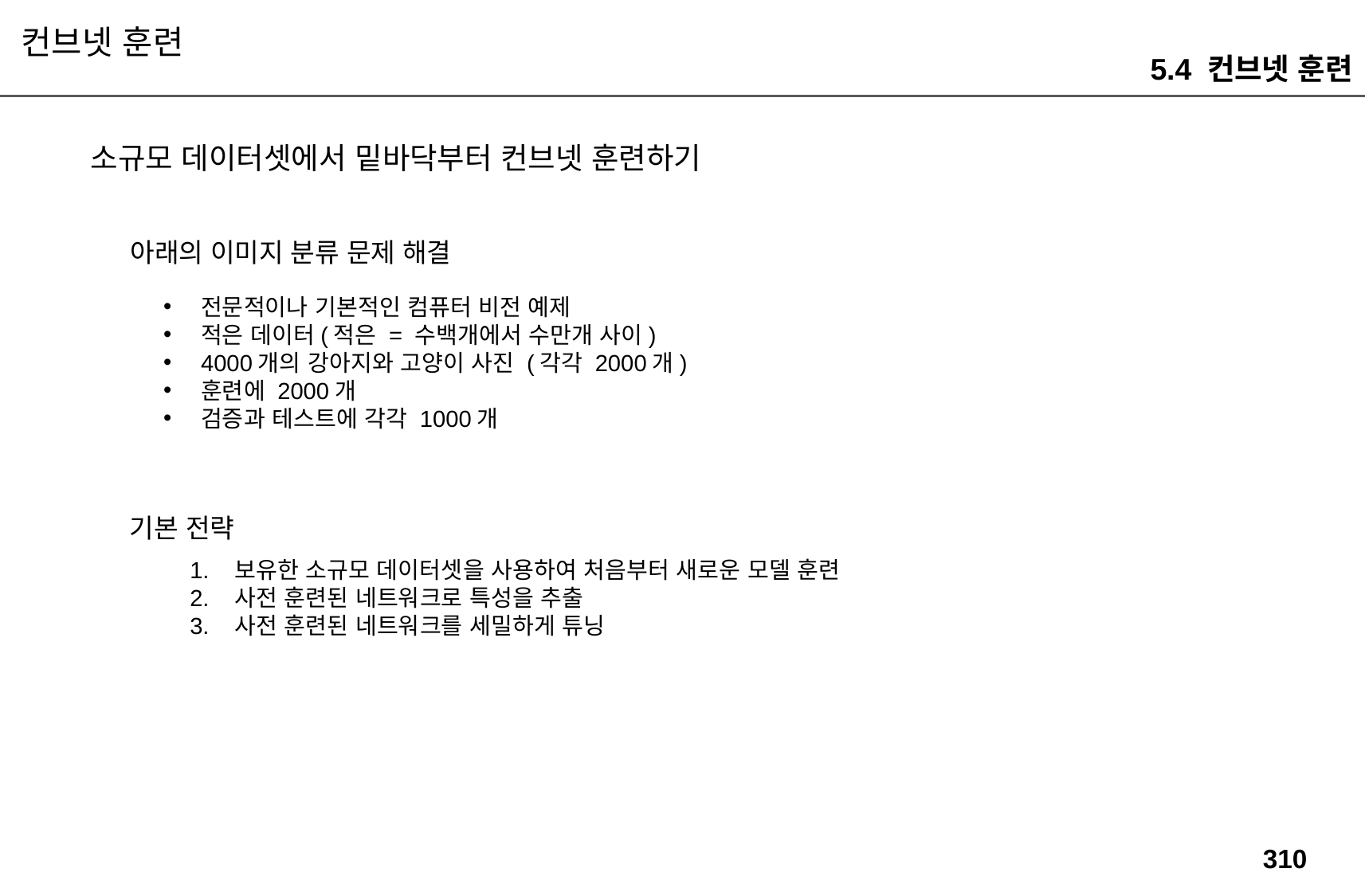

컨브넷 훈련
5.4 컨브넷 훈련
소규모 데이터셋에서 밑바닥부터 컨브넷 훈련하기
아래의 이미지 분류 문제 해결
전문적이나 기본적인 컴퓨터 비전 예제
적은 데이터(적은 = 수백개에서 수만개 사이)
4000개의 강아지와 고양이 사진 (각각 2000개)
훈련에 2000개
검증과 테스트에 각각 1000개
기본 전략
보유한 소규모 데이터셋을 사용하여 처음부터 새로운 모델 훈련
사전 훈련된 네트워크로 특성을 추출
사전 훈련된 네트워크를 세밀하게 튜닝